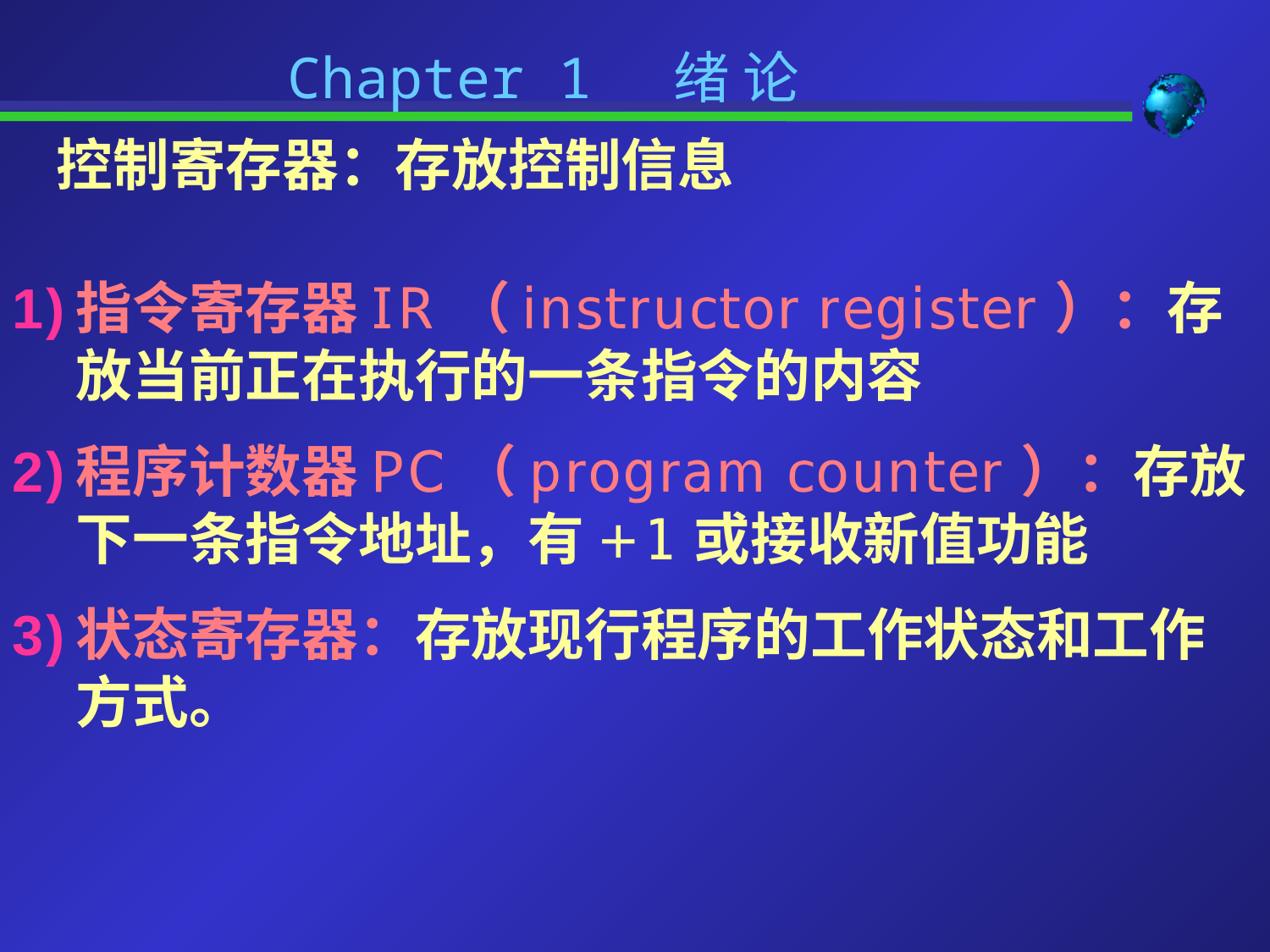

10
Chapter 1  绪 论
  控制寄存器：存放控制信息
指令寄存器IR（instructor register）：存放当前正在执行的一条指令的内容
程序计数器PC（program counter）：存放下一条指令地址，有+1或接收新值功能
状态寄存器：存放现行程序的工作状态和工作方式。